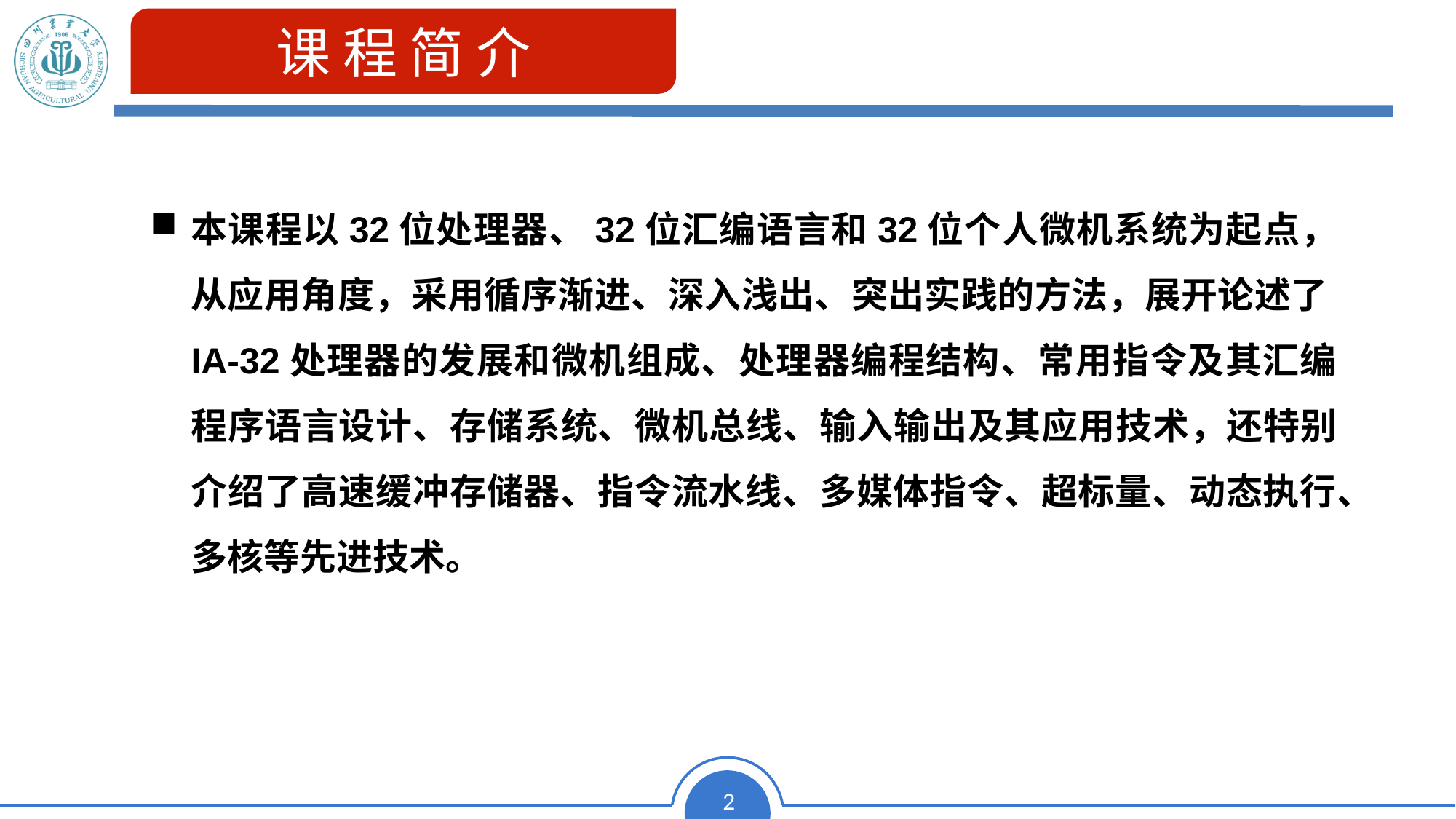

课 程 简 介
本课程以32位处理器、32位汇编语言和32位个人微机系统为起点，从应用角度，采用循序渐进、深入浅出、突出实践的方法，展开论述了IA-32处理器的发展和微机组成、处理器编程结构、常用指令及其汇编程序语言设计、存储系统、微机总线、输入输出及其应用技术，还特别介绍了高速缓冲存储器、指令流水线、多媒体指令、超标量、动态执行、多核等先进技术。